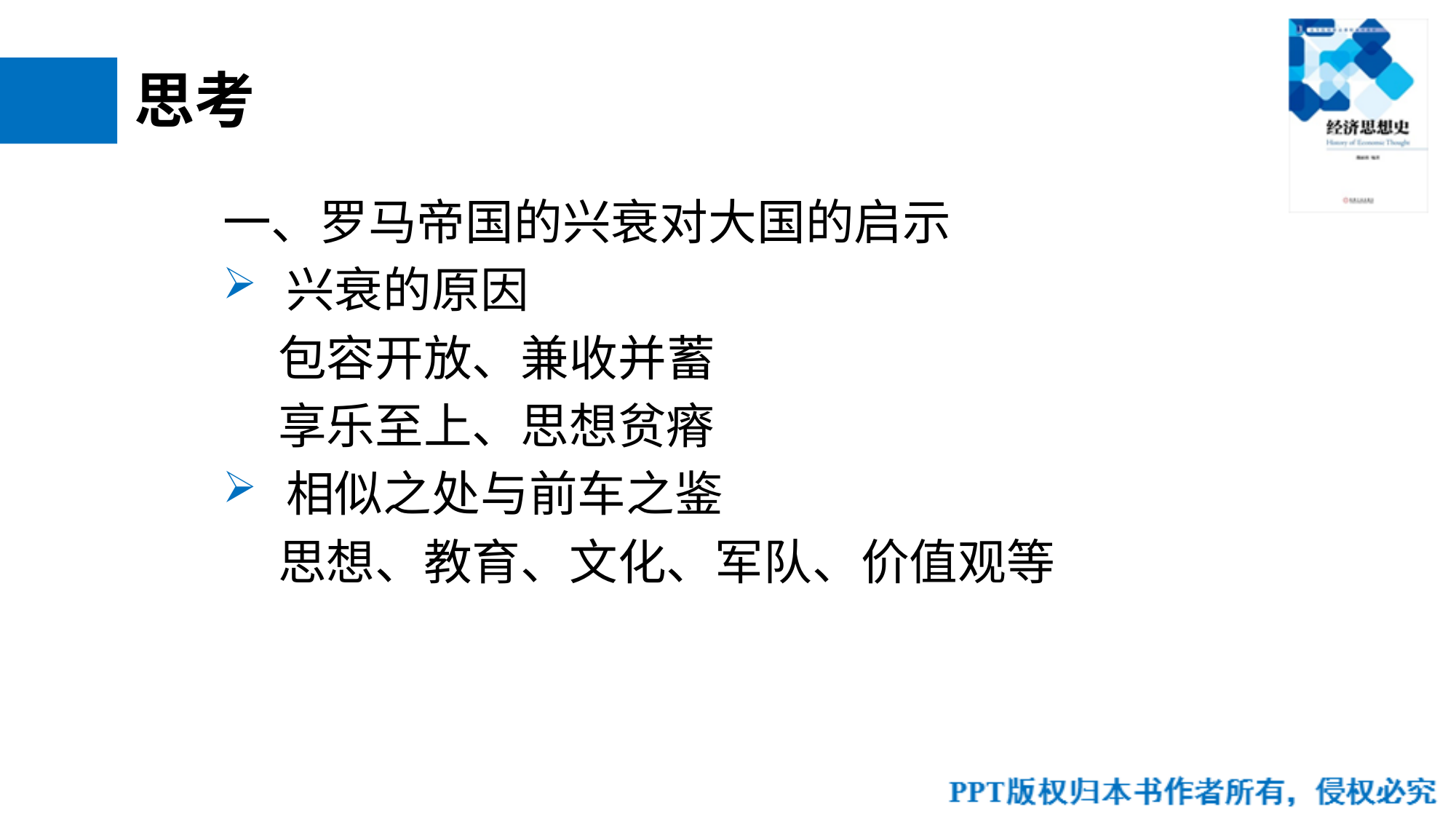

# 思考

一、罗马帝国的兴衰对大国的启示
 兴衰的原因
    包容开放、兼收并蓄
    享乐至上、思想贫瘠
 相似之处与前车之鉴
    思想、教育、文化、军队、价值观等
33